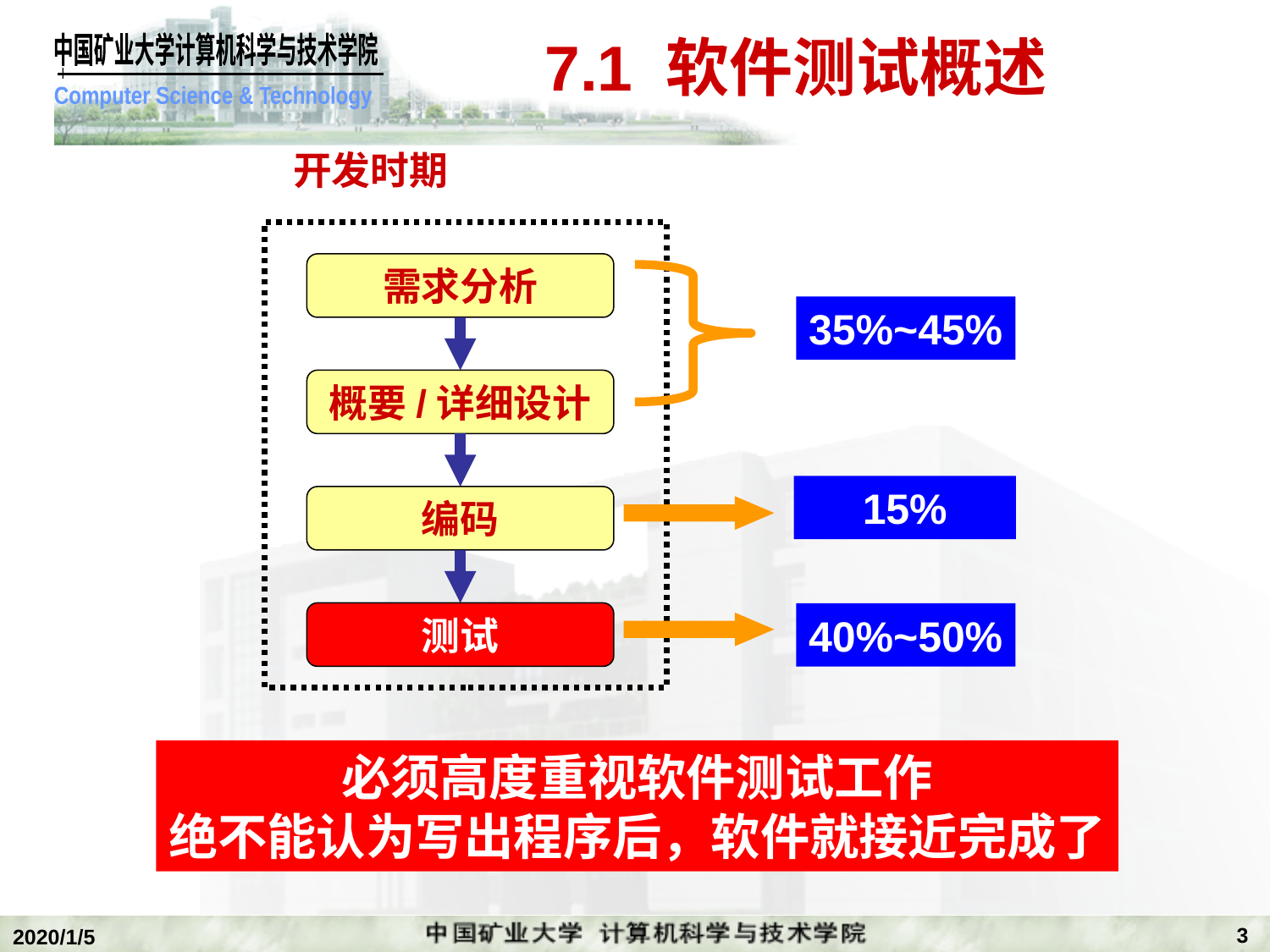

# 7.1 软件测试概述
开发时期

需求分析

35%~45%
概要/详细设计
15%
编码

测试
40%~50%

必须高度重视软件测试工作
绝不能认为写出程序后，软件就接近完成了
3
2020/1/5